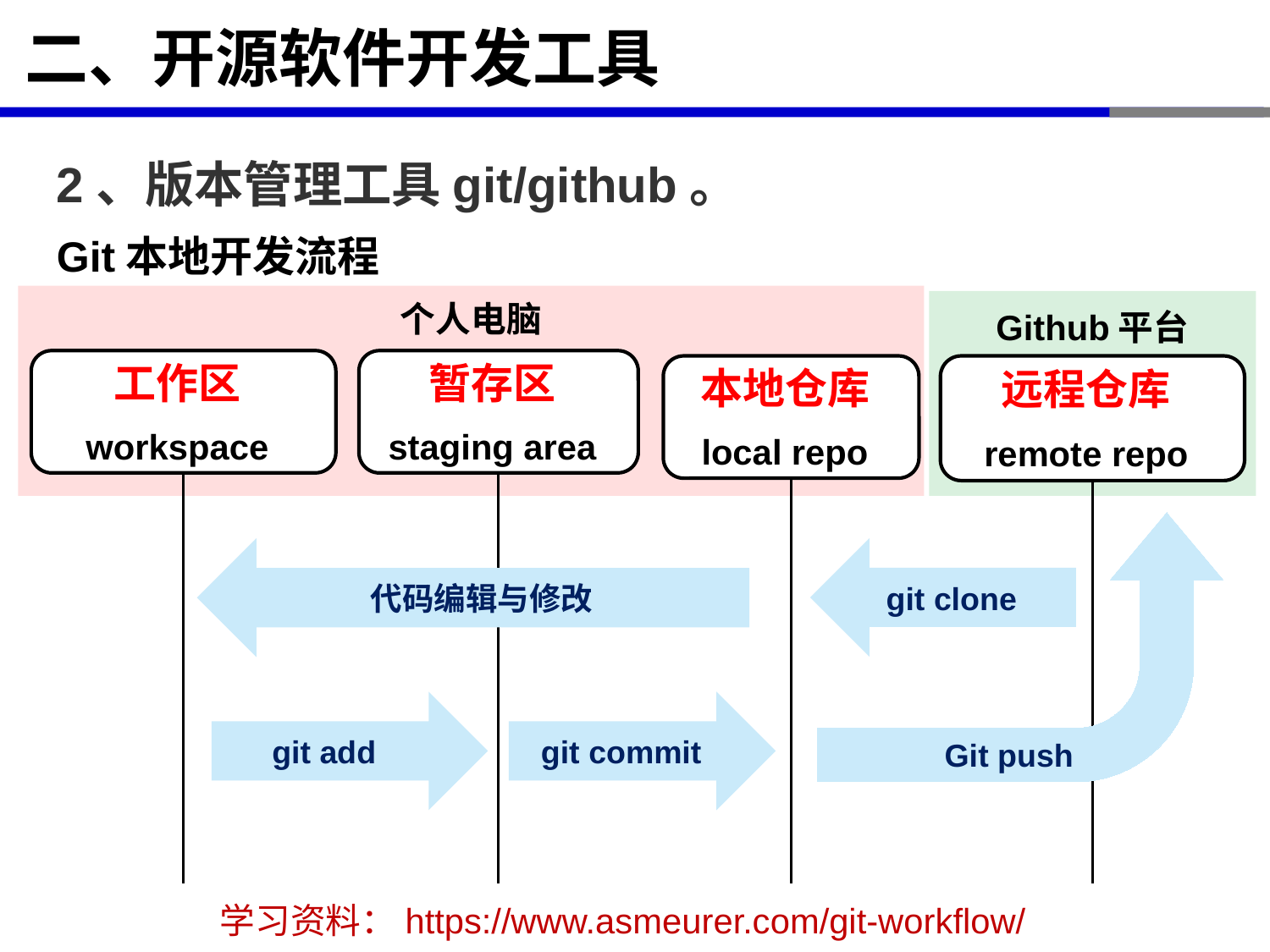

# 二、开源软件开发工具
2、版本管理工具git/github。
Git本地开发流程

个人电脑
本地仓库
local repo

Github平台
远程仓库
remote repo
工作区
workspace
暂存区
staging area

Git push
git clone
代码编辑与修改
git add
git commit
学习资料：https://www.asmeurer.com/git-workflow/